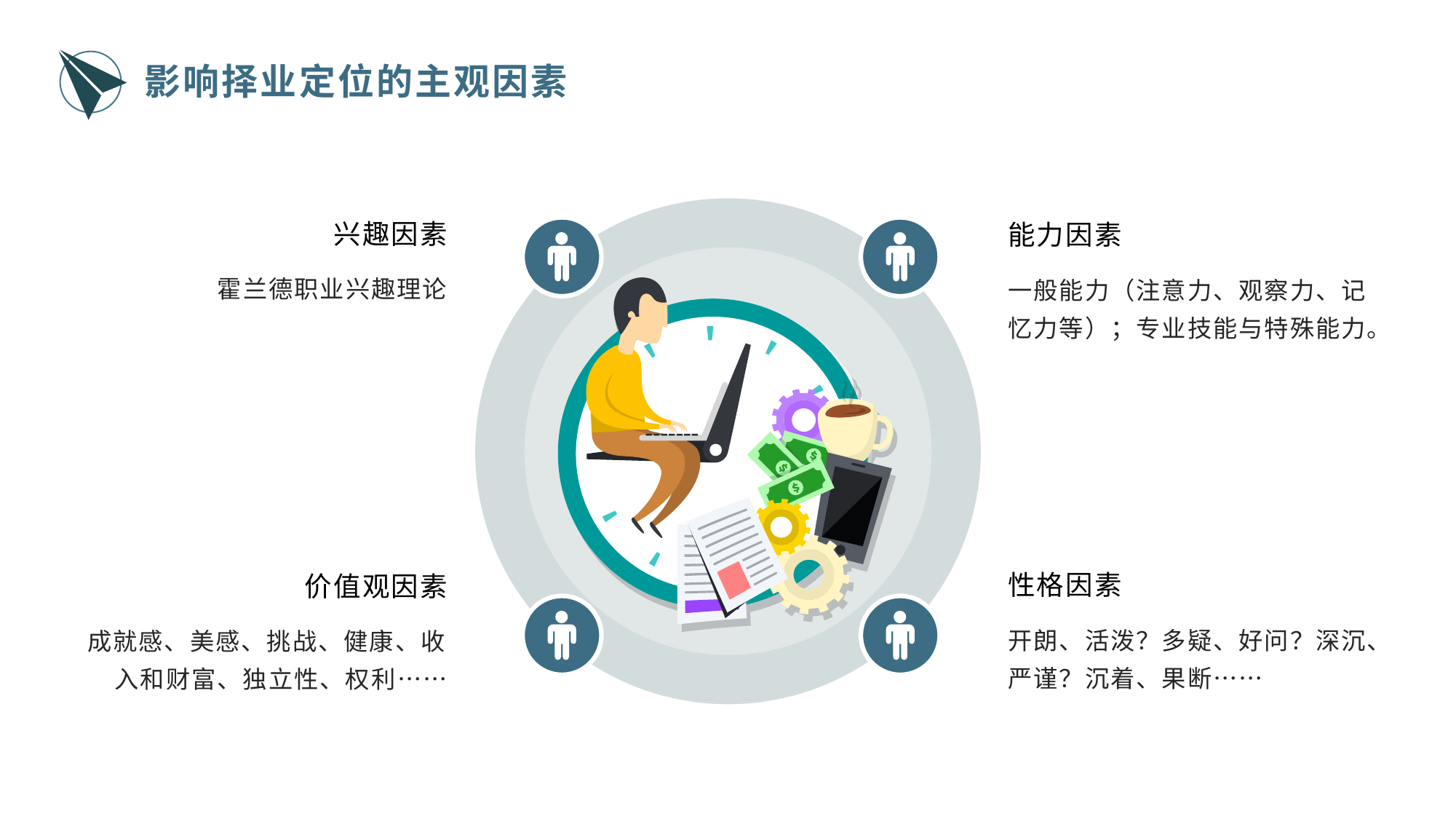

影响择业定位的主观因素

兴趣因素
霍兰德职业兴趣理论
能力因素
一般能力（注意力、观察力、记忆力等）；专业技能与特殊能力。
性格因素
开朗、活泼？多疑、好问？深沉、严谨？沉着、果断……
价值观因素
成就感、美感、挑战、健康、收入和财富、独立性、权利……